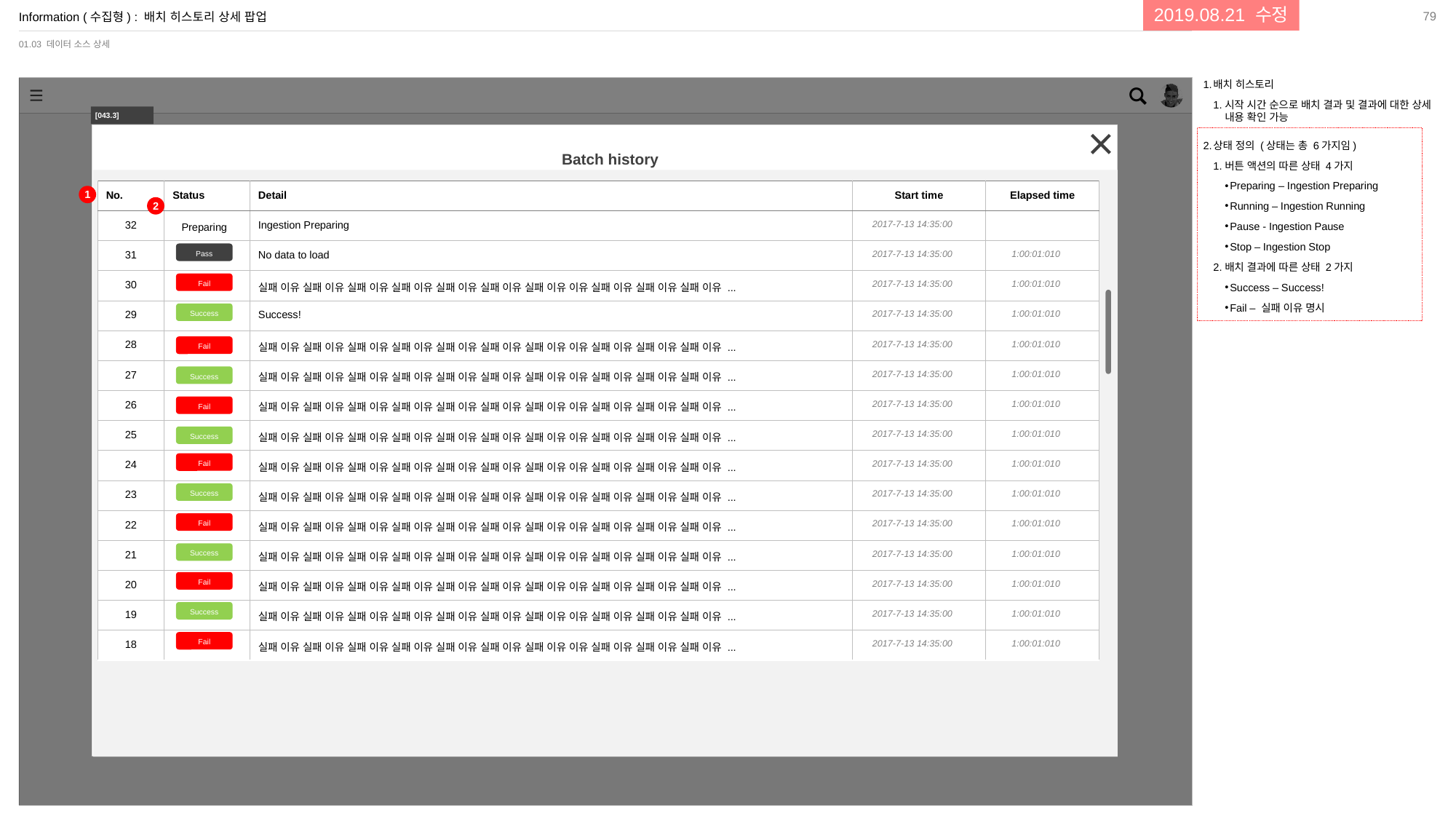

79
2019.08.21 수정
# Information (수집형) : 배치 히스토리 상세 팝업
01.03 데이터 소스 상세
배치 히스토리
시작 시간 순으로 배치 결과 및 결과에 대한 상세 내용 확인 가능
상태 정의 (상태는 총 6가지임)
버튼 액션의 따른 상태 4가지
Preparing – Ingestion Preparing
Running – Ingestion Running
Pause - Ingestion Pause
Stop – Ingestion Stop
배치 결과에 따른 상태 2가지
Success – Success!
Fail – 실패 이유 명시

[043.3]
Batch history

| No. | Status | Detail | Start time | Elapsed time |
| --- | --- | --- | --- | --- |
| 32 |  | Ingestion Preparing | 2017-7-13 14:35:00 |  |
| 31 |  | No data to load | 2017-7-13 14:35:00 | 1:00:01:010 |
| 30 |  | 실패 이유 실패 이유 실패 이유 실패 이유 실패 이유 실패 이유 실패 이유 이유 실패 이유 실패 이유 실패 이유 ... | 2017-7-13 14:35:00 | 1:00:01:010 |
| 29 |  | Success! | 2017-7-13 14:35:00 | 1:00:01:010 |
| 28 |  | 실패 이유 실패 이유 실패 이유 실패 이유 실패 이유 실패 이유 실패 이유 이유 실패 이유 실패 이유 실패 이유 ... | 2017-7-13 14:35:00 | 1:00:01:010 |
| 27 |  | 실패 이유 실패 이유 실패 이유 실패 이유 실패 이유 실패 이유 실패 이유 이유 실패 이유 실패 이유 실패 이유 ... | 2017-7-13 14:35:00 | 1:00:01:010 |
| 26 |  | 실패 이유 실패 이유 실패 이유 실패 이유 실패 이유 실패 이유 실패 이유 이유 실패 이유 실패 이유 실패 이유 ... | 2017-7-13 14:35:00 | 1:00:01:010 |
| 25 |  | 실패 이유 실패 이유 실패 이유 실패 이유 실패 이유 실패 이유 실패 이유 이유 실패 이유 실패 이유 실패 이유 ... | 2017-7-13 14:35:00 | 1:00:01:010 |
| 24 |  | 실패 이유 실패 이유 실패 이유 실패 이유 실패 이유 실패 이유 실패 이유 이유 실패 이유 실패 이유 실패 이유 ... | 2017-7-13 14:35:00 | 1:00:01:010 |
| 23 |  | 실패 이유 실패 이유 실패 이유 실패 이유 실패 이유 실패 이유 실패 이유 이유 실패 이유 실패 이유 실패 이유 ... | 2017-7-13 14:35:00 | 1:00:01:010 |
| 22 |  | 실패 이유 실패 이유 실패 이유 실패 이유 실패 이유 실패 이유 실패 이유 이유 실패 이유 실패 이유 실패 이유 ... | 2017-7-13 14:35:00 | 1:00:01:010 |
| 21 |  | 실패 이유 실패 이유 실패 이유 실패 이유 실패 이유 실패 이유 실패 이유 이유 실패 이유 실패 이유 실패 이유 ... | 2017-7-13 14:35:00 | 1:00:01:010 |
| 20 |  | 실패 이유 실패 이유 실패 이유 실패 이유 실패 이유 실패 이유 실패 이유 이유 실패 이유 실패 이유 실패 이유 ... | 2017-7-13 14:35:00 | 1:00:01:010 |
| 19 |  | 실패 이유 실패 이유 실패 이유 실패 이유 실패 이유 실패 이유 실패 이유 이유 실패 이유 실패 이유 실패 이유 ... | 2017-7-13 14:35:00 | 1:00:01:010 |
| 18 |  | 실패 이유 실패 이유 실패 이유 실패 이유 실패 이유 실패 이유 실패 이유 이유 실패 이유 실패 이유 실패 이유 ... | 2017-7-13 14:35:00 | 1:00:01:010 |
1
2
Preparing
Pass
Fail
Success

Fail
Success
Fail
Success
Fail
Success
Fail
Success
Fail
Success
Fail